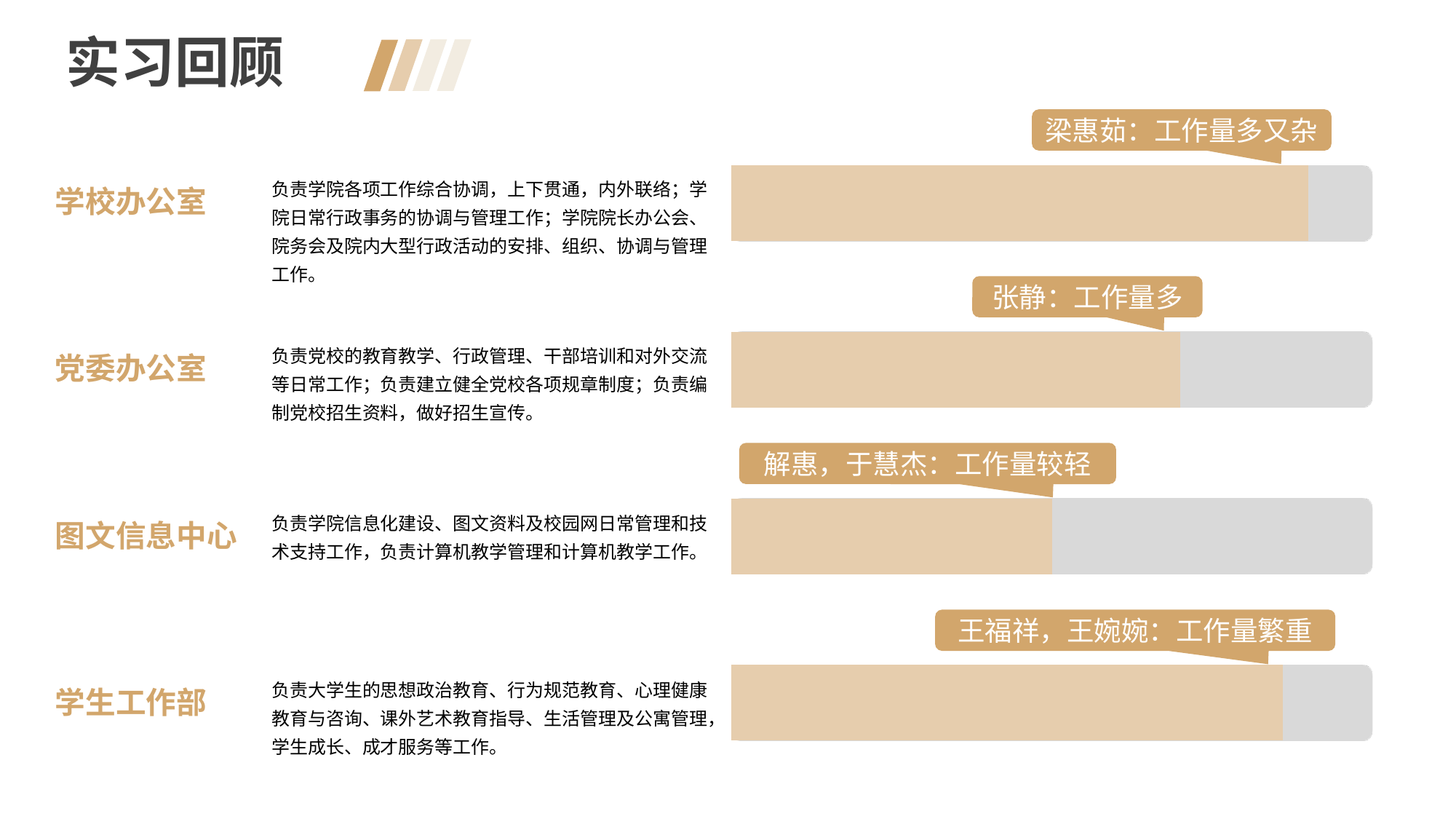

实习回顾

### Chart

| Category | 系列 1 | 系列 2 |
|---|---|---|
| 类别 1 | 5.0 | 4.3 |
| 类别 2 | 5.0 | 2.5 |
| 类别 3 | 5.0 | 3.5 |
| 类别 4 | 5.0 | 4.5 |
梁惠茹：工作量多又杂
学校办公室
负责学院各项工作综合协调，上下贯通，内外联络；学院日常行政事务的协调与管理工作；学院院长办公会、院务会及院内大型行政活动的安排、组织、协调与管理工作。

张静：工作量多
党委办公室
负责党校的教育教学、行政管理、干部培训和对外交流等日常工作；负责建立健全党校各项规章制度；负责编制党校招生资料，做好招生宣传。
解惠，于慧杰：工作量较轻
图文信息中心
负责学院信息化建设、图文资料及校园网日常管理和技术支持工作，负责计算机教学管理和计算机教学工作。
王福祥，王婉婉：工作量繁重
学生工作部
负责大学生的思想政治教育、行为规范教育、心理健康教育与咨询、课外艺术教育指导、生活管理及公寓管理，学生成长、成才服务等工作。